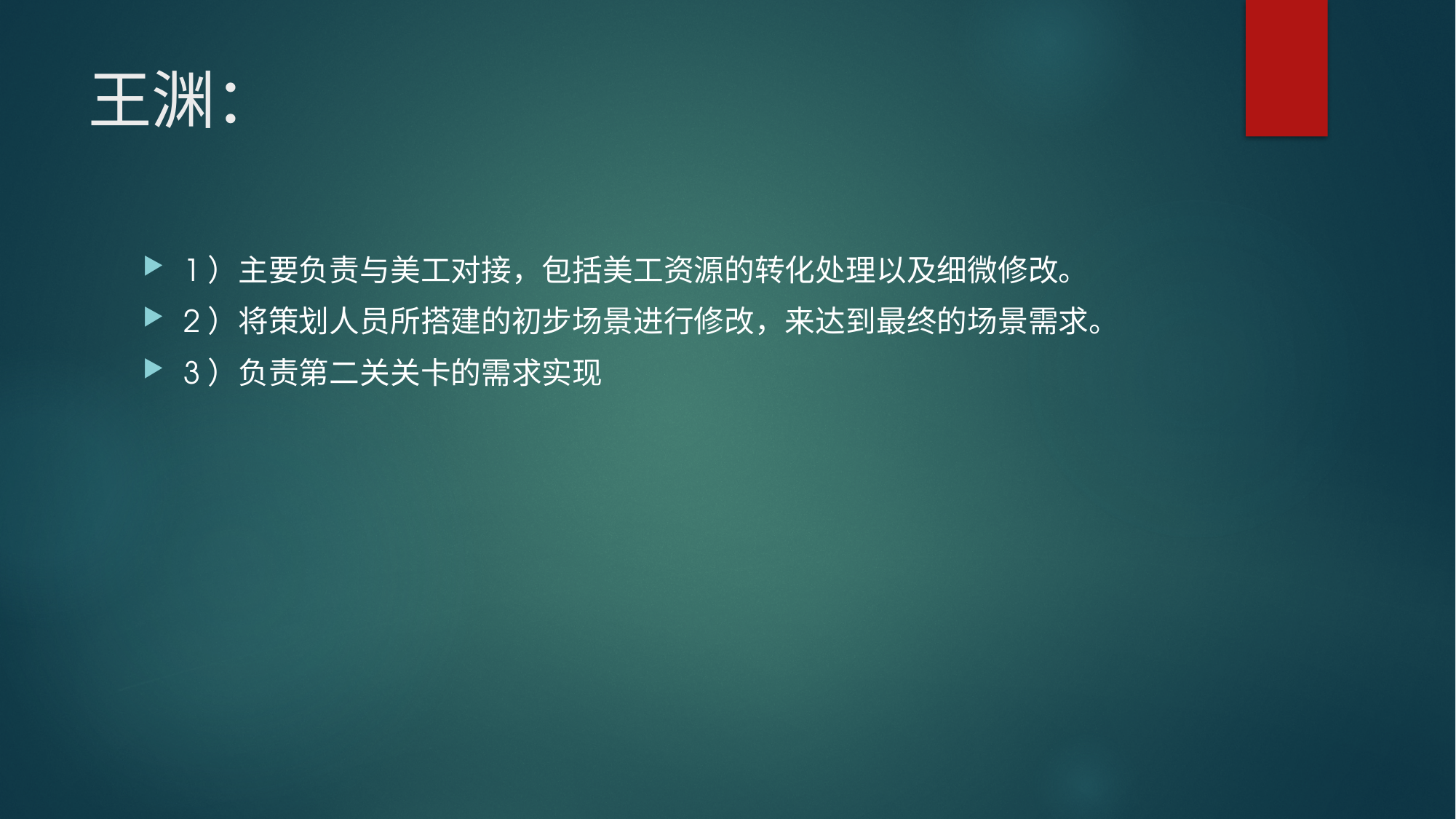

# 王渊：
1）主要负责与美工对接，包括美工资源的转化处理以及细微修改。
2）将策划人员所搭建的初步场景进行修改，来达到最终的场景需求。
3）负责第二关关卡的需求实现